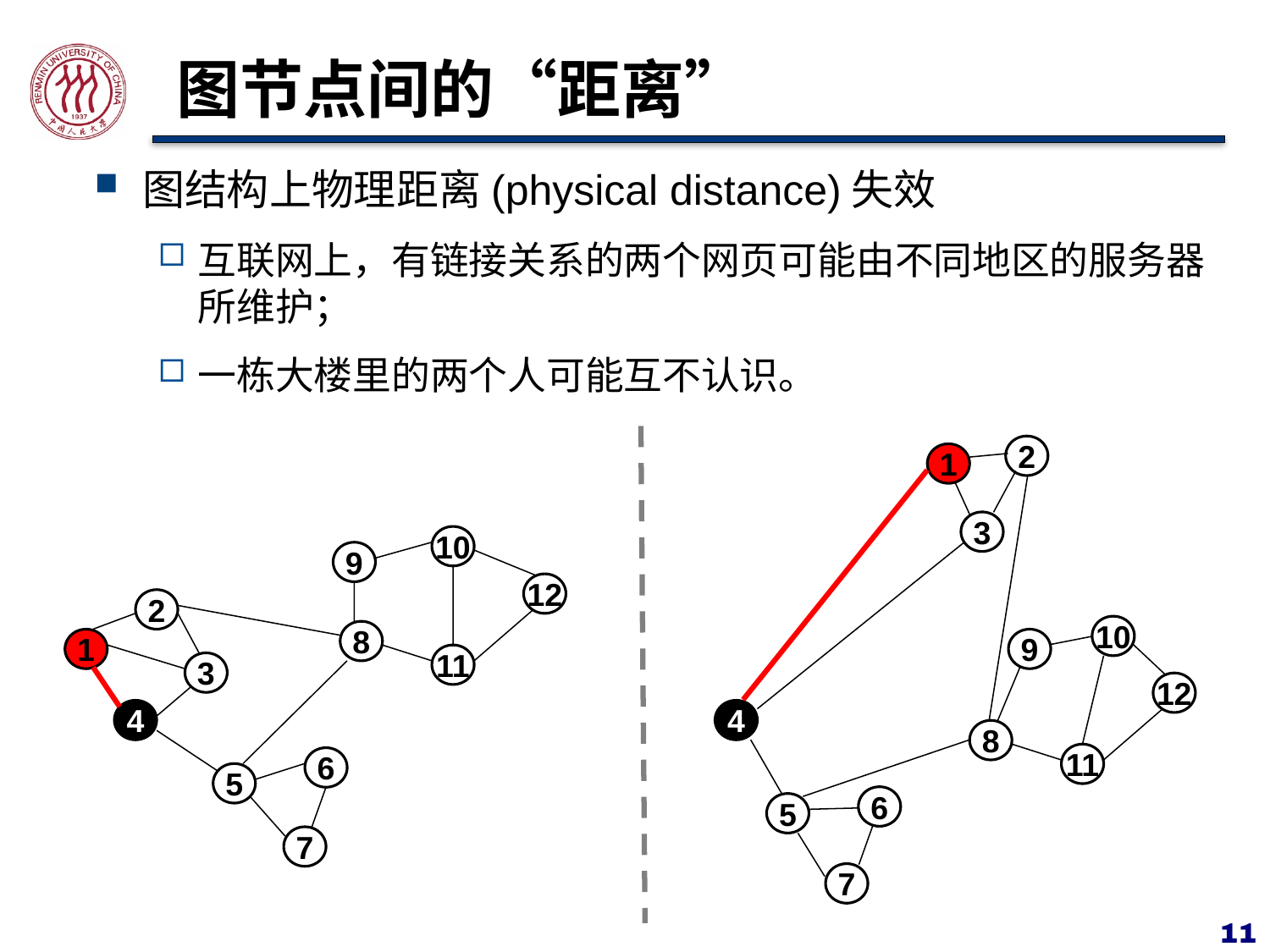

# 图节点间的“距离”
图结构上物理距离(physical distance)失效
互联网上，有链接关系的两个网页可能由不同地区的服务器所维护；
一栋大楼里的两个人可能互不认识。
2
1

3

10
9

12
4

8

11
6
5

7
10
9

12

2

8
1

11
3

4

6
5

7